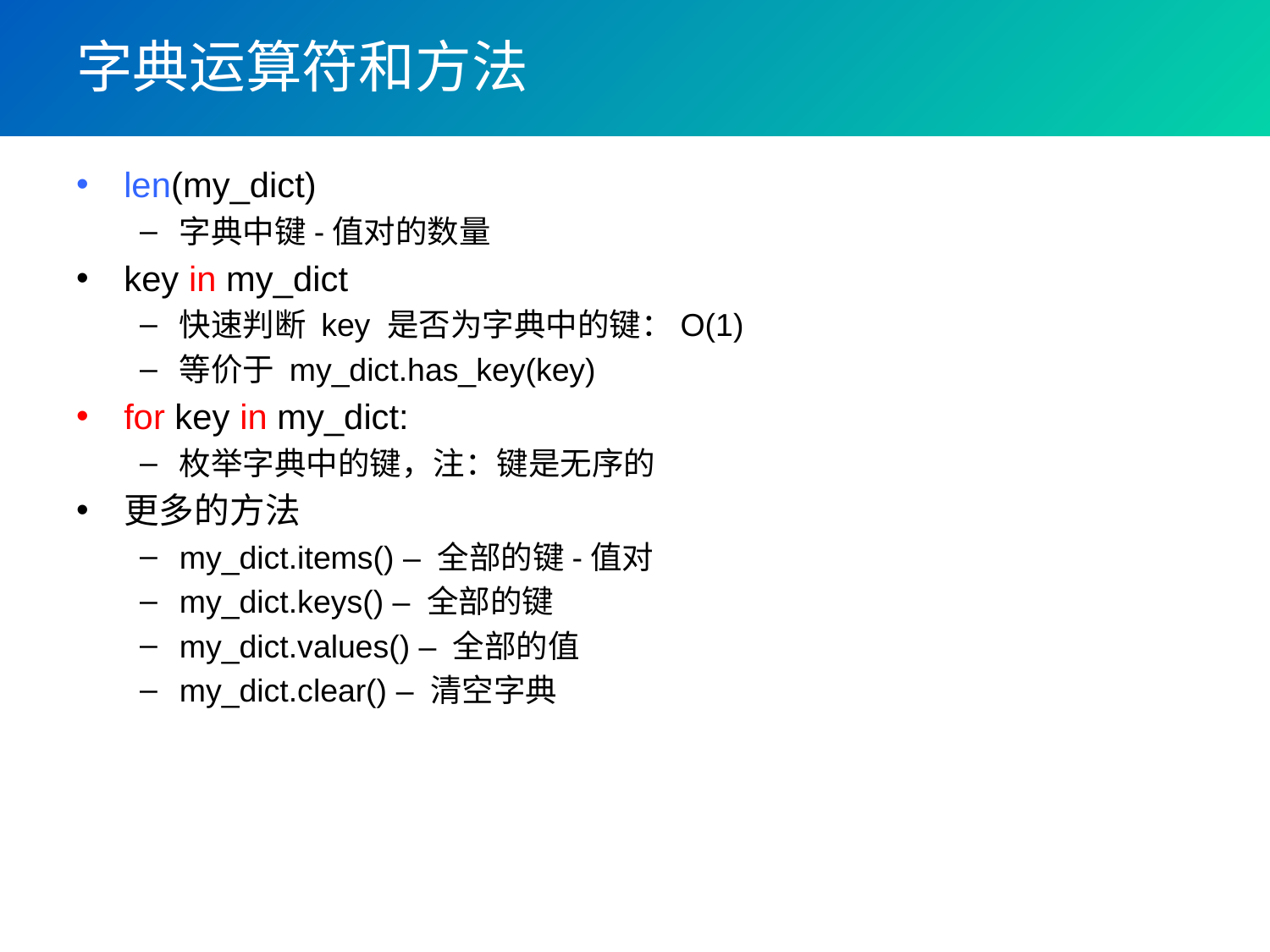

# 字典运算符和方法
len(my_dict)
字典中键-值对的数量
key in my_dict
快速判断 key 是否为字典中的键：O(1)
等价于 my_dict.has_key(key)
for key in my_dict:
枚举字典中的键，注：键是无序的
更多的方法
my_dict.items() – 全部的键-值对
my_dict.keys() – 全部的键
my_dict.values() – 全部的值
my_dict.clear() – 清空字典